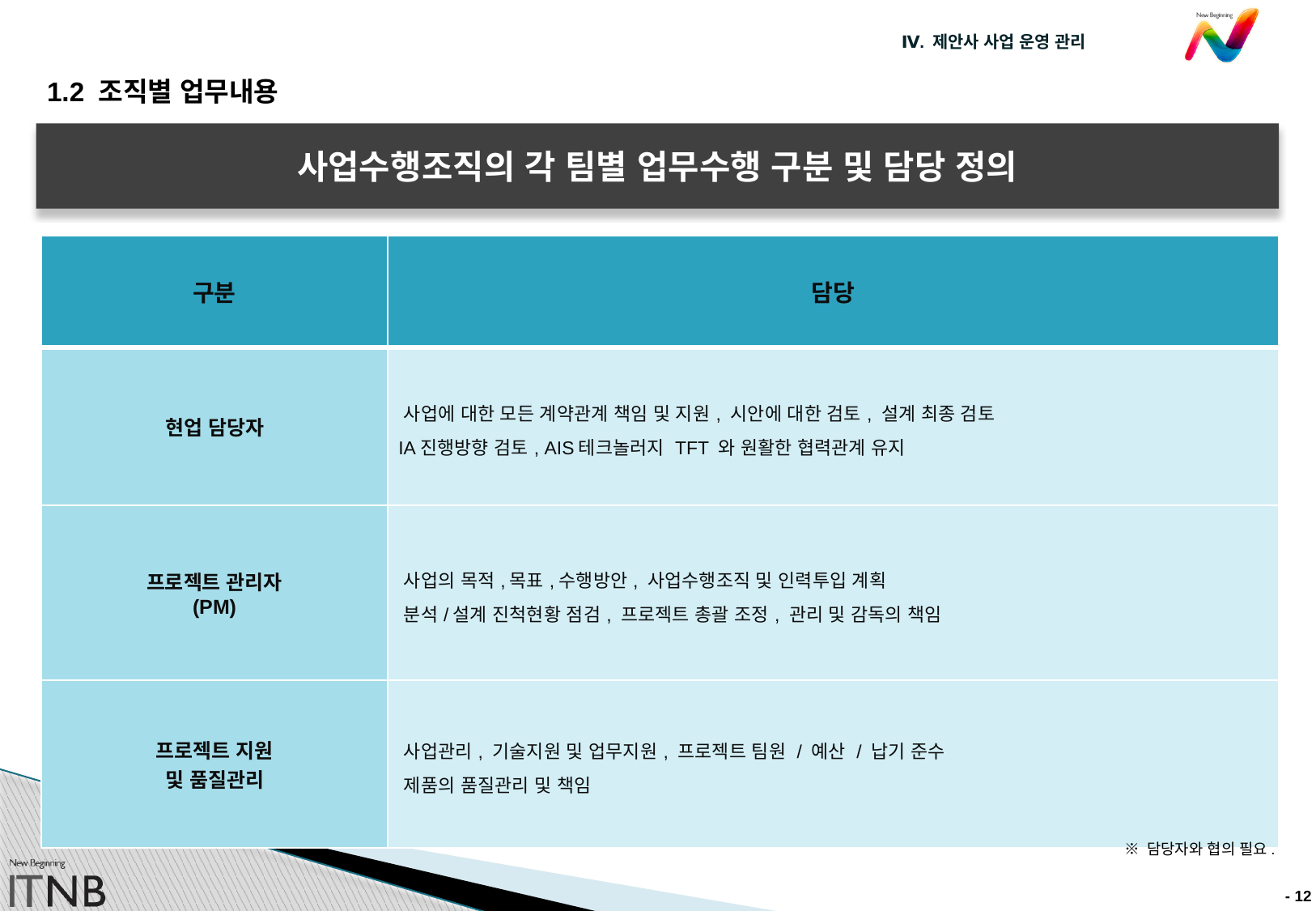

1. 사업 수행 조직체계 및 수행방법
1.2 조직별 업무내용
사업수행조직의 각 팀별 업무수행 구분 및 담당 정의
| 구분 | 담당 |
| --- | --- |
| 현업 담당자 | 사업에 대한 모든 계약관계 책임 및 지원, 시안에 대한 검토, 설계 최종 검토 IA진행방향 검토, AIS테크놀러지 TFT 와 원활한 협력관계 유지 |
| 프로젝트 관리자 (PM) | 사업의 목적,목표,수행방안, 사업수행조직 및 인력투입 계획 분석/설계 진척현황 점검, 프로젝트 총괄 조정, 관리 및 감독의 책임 |
| 프로젝트 지원 및 품질관리 | 사업관리, 기술지원 및 업무지원, 프로젝트 팀원 / 예산 / 납기 준수 제품의 품질관리 및 책임 |
※ 담당자와 협의 필요.